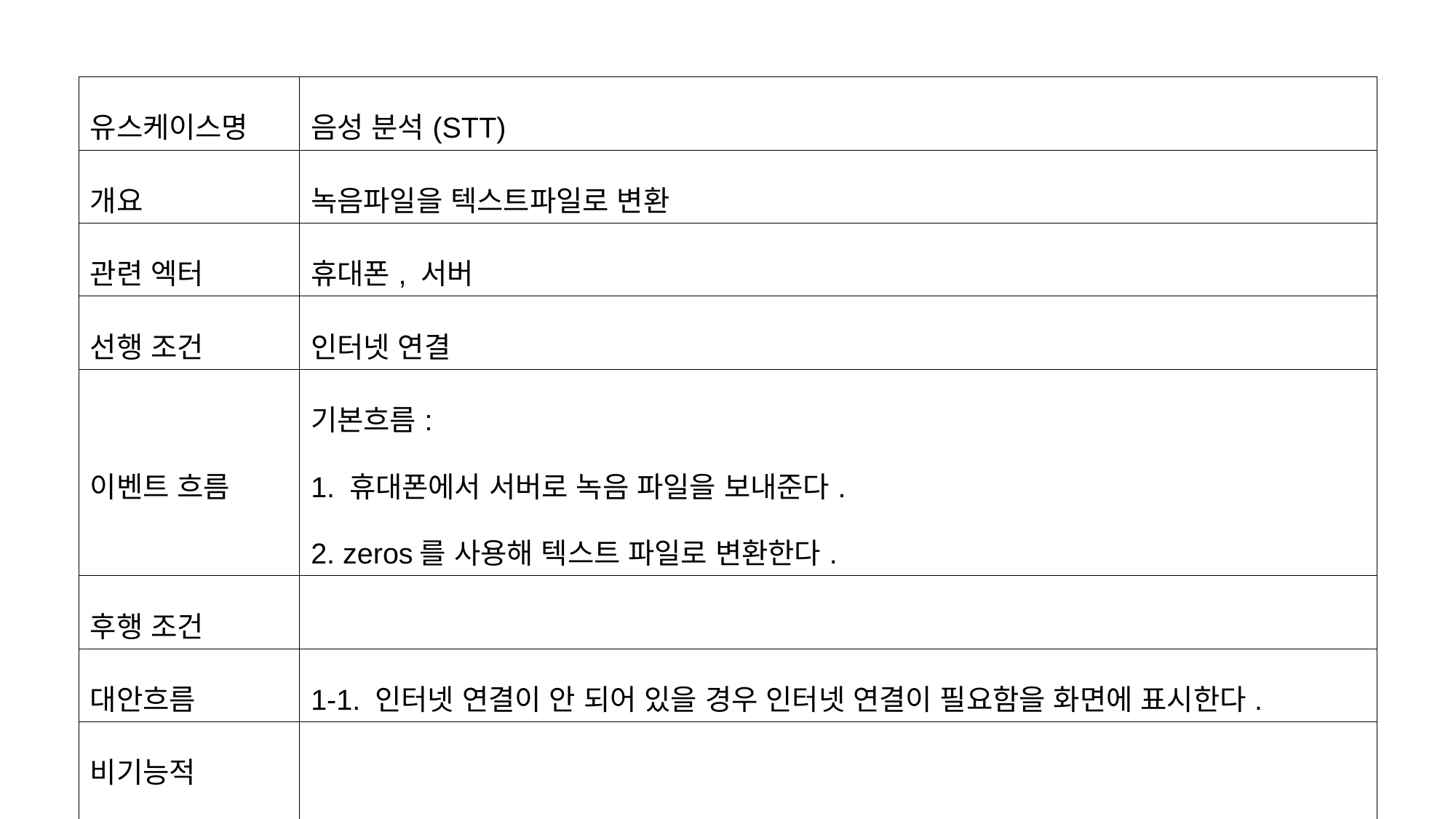

| 유스케이스명 | 음성 분석(STT) |
| --- | --- |
| 개요 | 녹음파일을 텍스트파일로 변환 |
| 관련 엑터 | 휴대폰, 서버 |
| 선행 조건 | 인터넷 연결 |
| 이벤트 흐름 | 기본흐름: 1. 휴대폰에서 서버로 녹음 파일을 보내준다. 2. zeros를 사용해 텍스트 파일로 변환한다. |
| 후행 조건 |  |
| 대안흐름 | 1-1. 인터넷 연결이 안 되어 있을 경우 인터넷 연결이 필요함을 화면에 표시한다. |
| 비기능적 요구사항 |  |